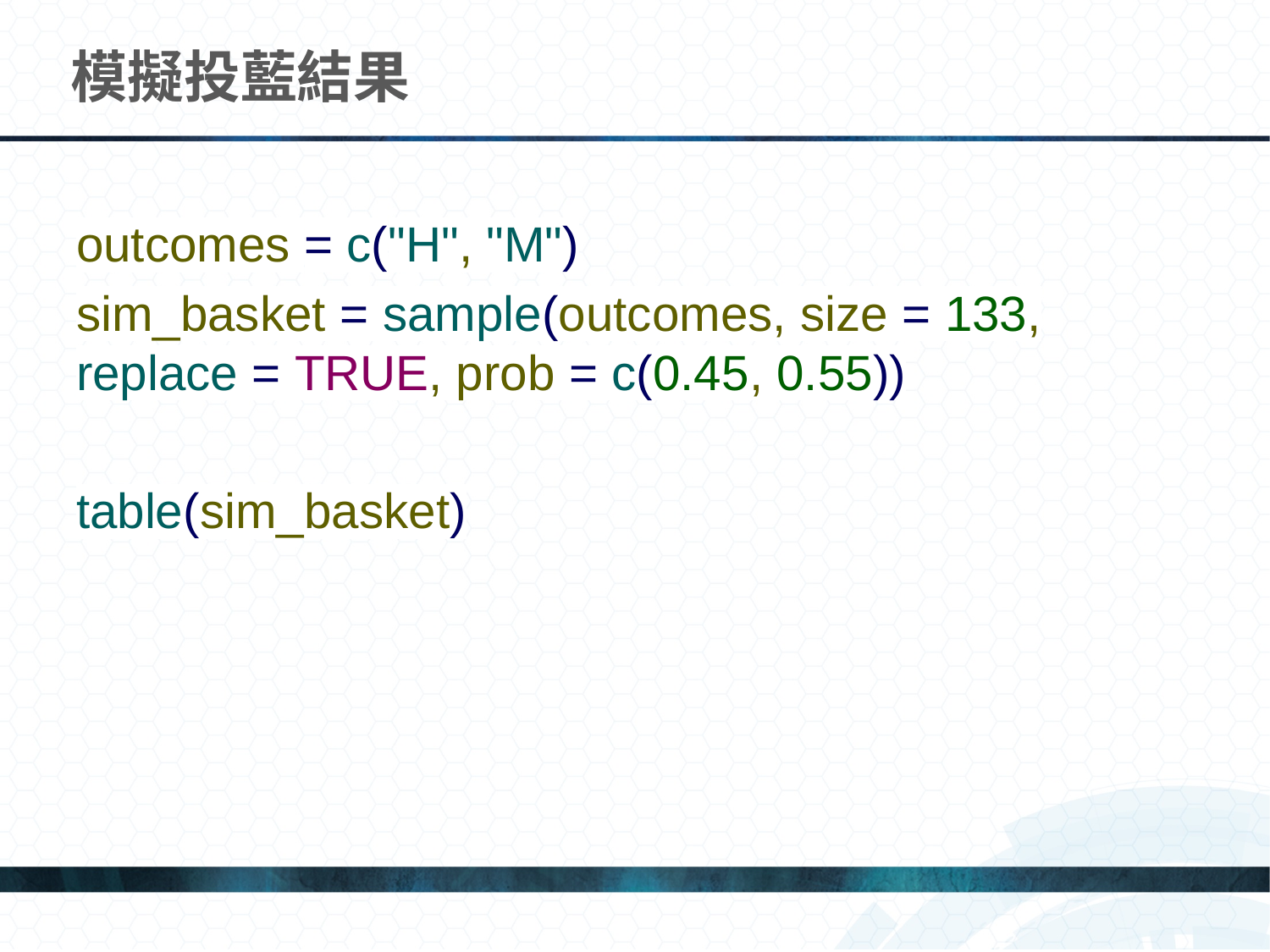

# 模擬投藍結果
outcomes = c("H", "M")
sim_basket = sample(outcomes, size = 133, replace = TRUE, prob = c(0.45, 0.55))

table(sim_basket)